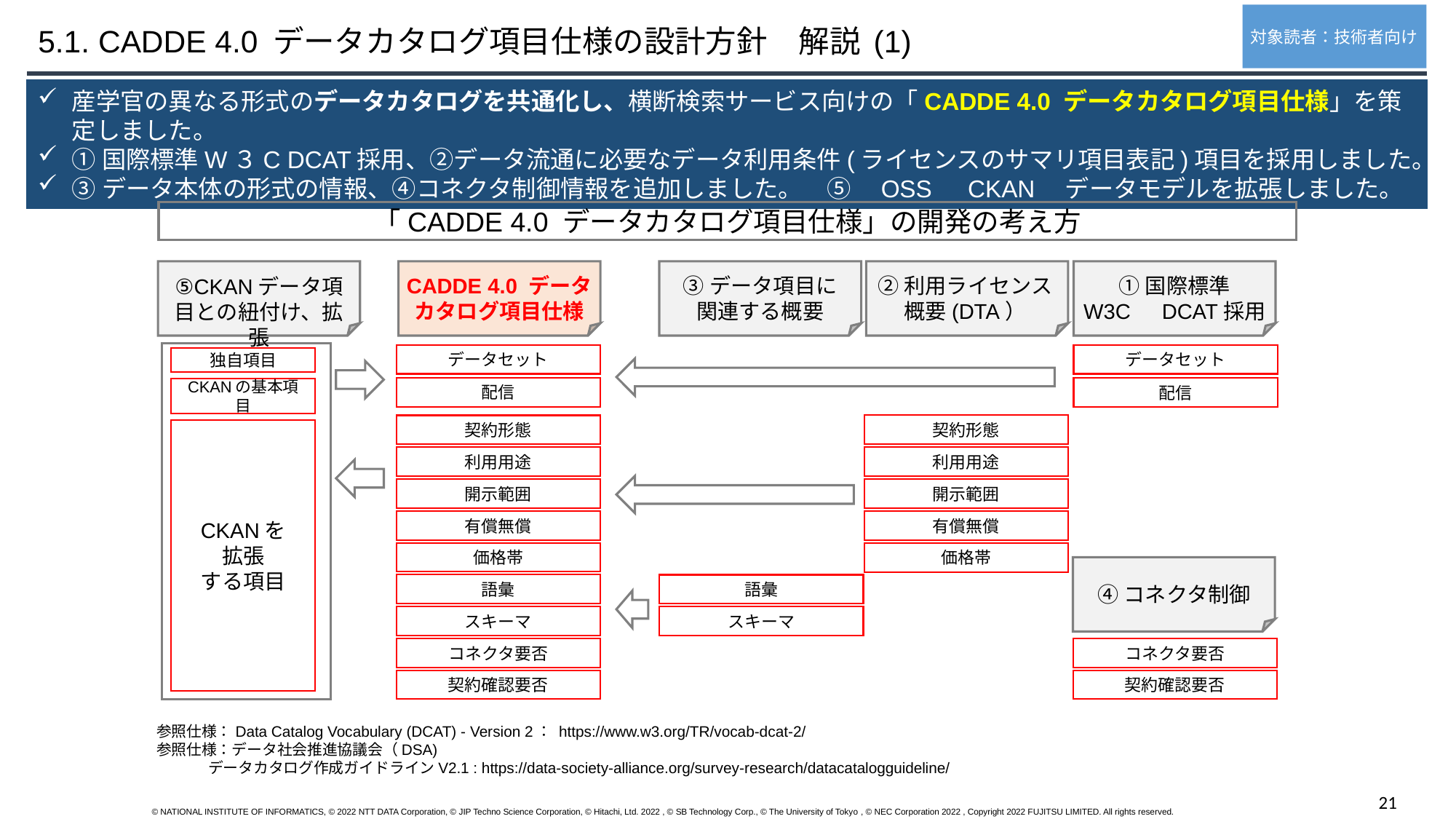

対象読者：技術者向け
5.1. CADDE 4.0 データカタログ項目仕様の設計方針　解説 (1)
産学官の異なる形式のデータカタログを共通化し、横断検索サービス向けの「CADDE 4.0 データカタログ項目仕様」を策定しました。
①国際標準W３C DCAT採用、②データ流通に必要なデータ利用条件(ライセンスのサマリ項目表記)項目を採用しました。
③データ本体の形式の情報、④コネクタ制御情報を追加しました。　⑤　OSS　CKAN　データモデルを拡張しました。
「CADDE 4.0 データカタログ項目仕様」の開発の考え方

⑤CKANデータ項目との紐付け、拡張

CADDE 4.0 データ
カタログ項目仕様

③データ項目に
関連する概要

②利用ライセンス
概要(DTA）

①国際標準
W3C　DCAT採用

データセット
データセット
独自項目

配信
配信
CKANの基本項目
契約形態
契約形態
CKANを
拡張
する項目
利用用途
利用用途

開示範囲
開示範囲
有償無償
有償無償
価格帯
価格帯
語彙
語彙

スキーマ
スキーマ
コネクタ要否
コネクタ要否
契約確認要否
契約確認要否

④コネクタ制御
参照仕様：Data Catalog Vocabulary (DCAT) - Version 2： https://www.w3.org/TR/vocab-dcat-2/
参照仕様：データ社会推進協議会（DSA)　　
               データカタログ作成ガイドラインV2.1 : https://data-society-alliance.org/survey-research/datacatalogguideline/